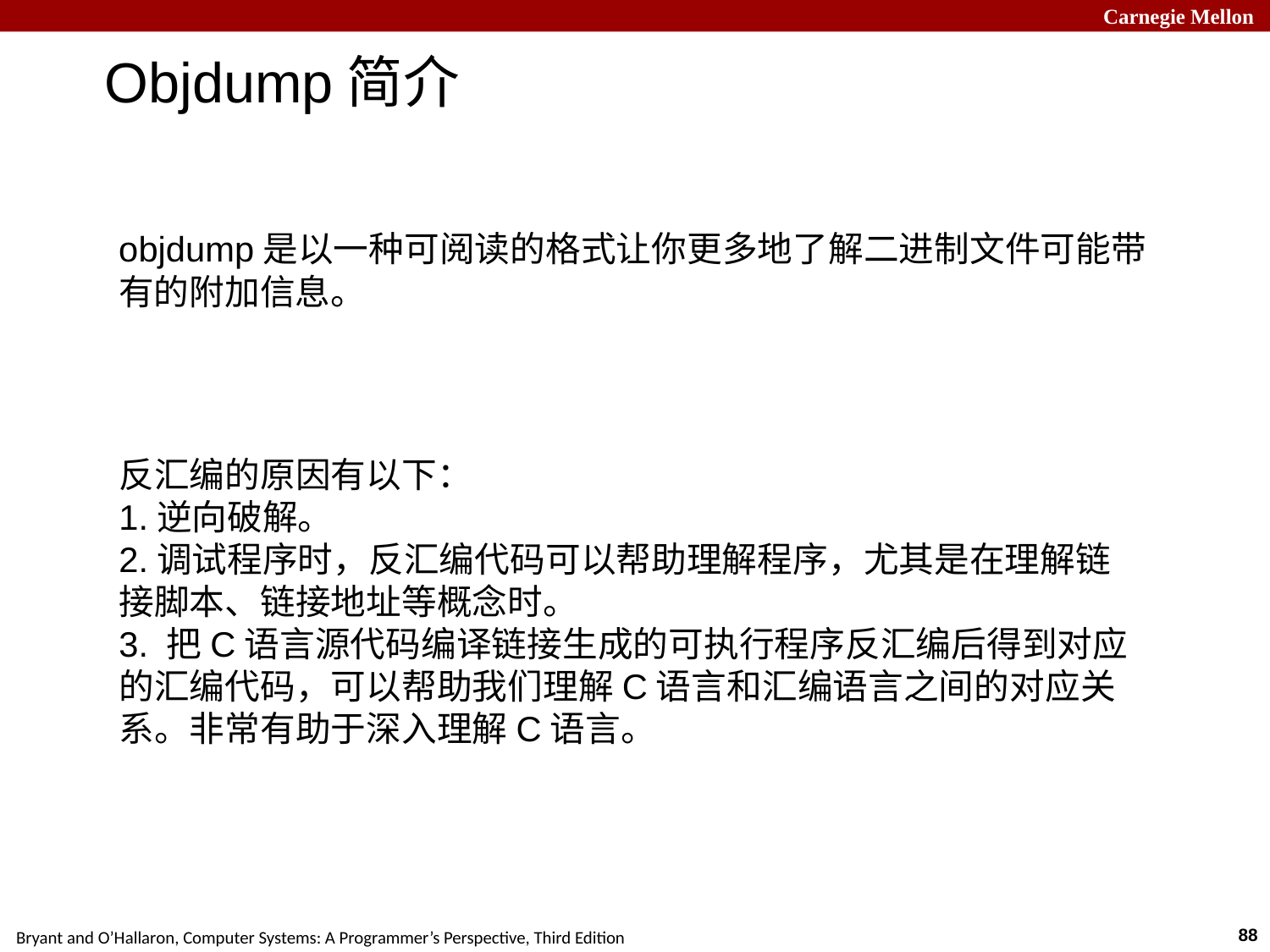

Objdump简介
objdump是以一种可阅读的格式让你更多地了解二进制文件可能带有的附加信息。
反汇编的原因有以下：
1.逆向破解。
2.调试程序时，反汇编代码可以帮助理解程序，尤其是在理解链接脚本、链接地址等概念时。
3. 把C语言源代码编译链接生成的可执行程序反汇编后得到对应的汇编代码，可以帮助我们理解C语言和汇编语言之间的对应关系。非常有助于深入理解C语言。